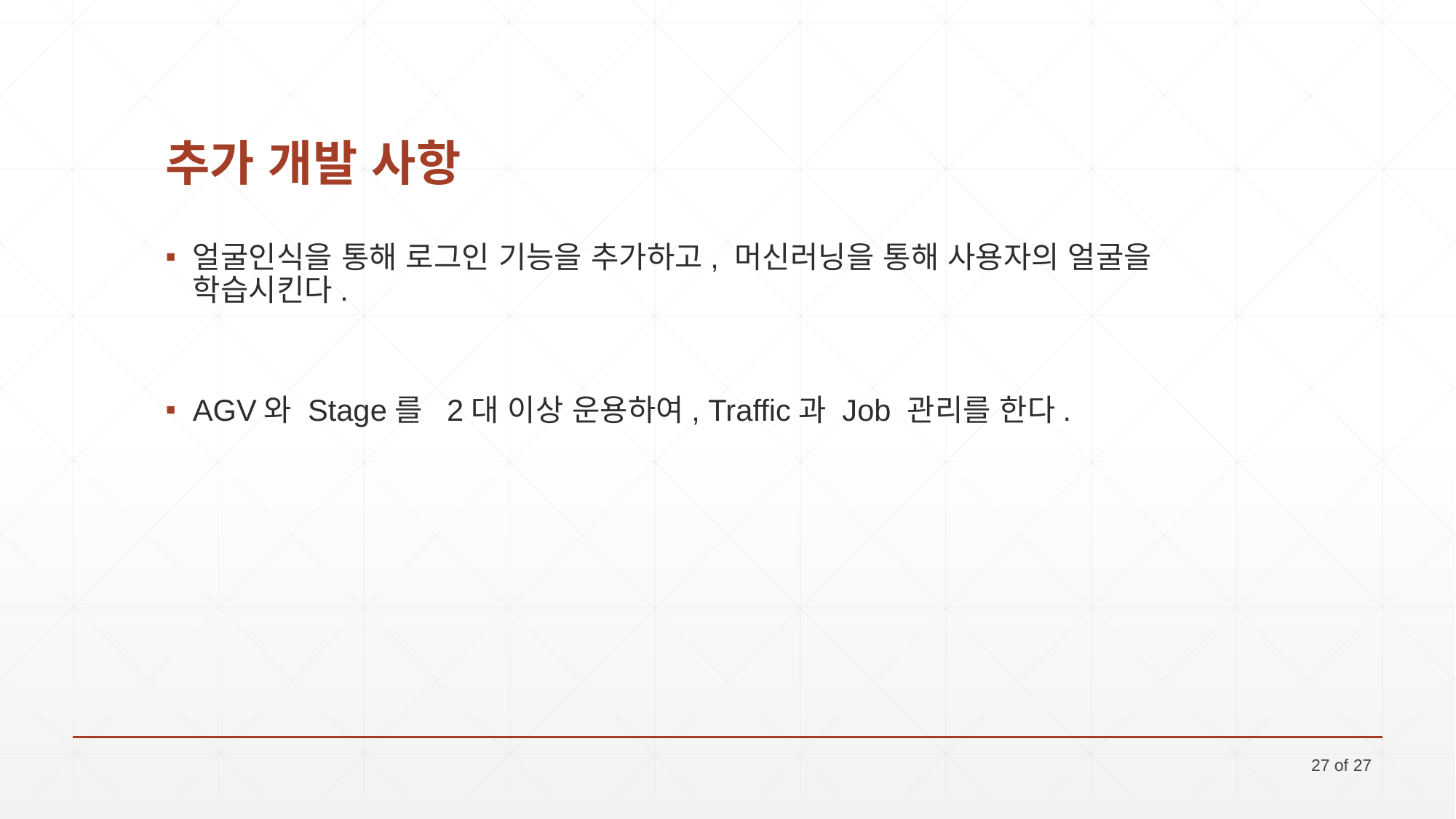

# 추가 개발 사항
얼굴인식을 통해 로그인 기능을 추가하고, 머신러닝을 통해 사용자의 얼굴을 학습시킨다.

AGV와 Stage를  2대 이상 운용하여, Traffic과 Job 관리를 한다.

27 of 27